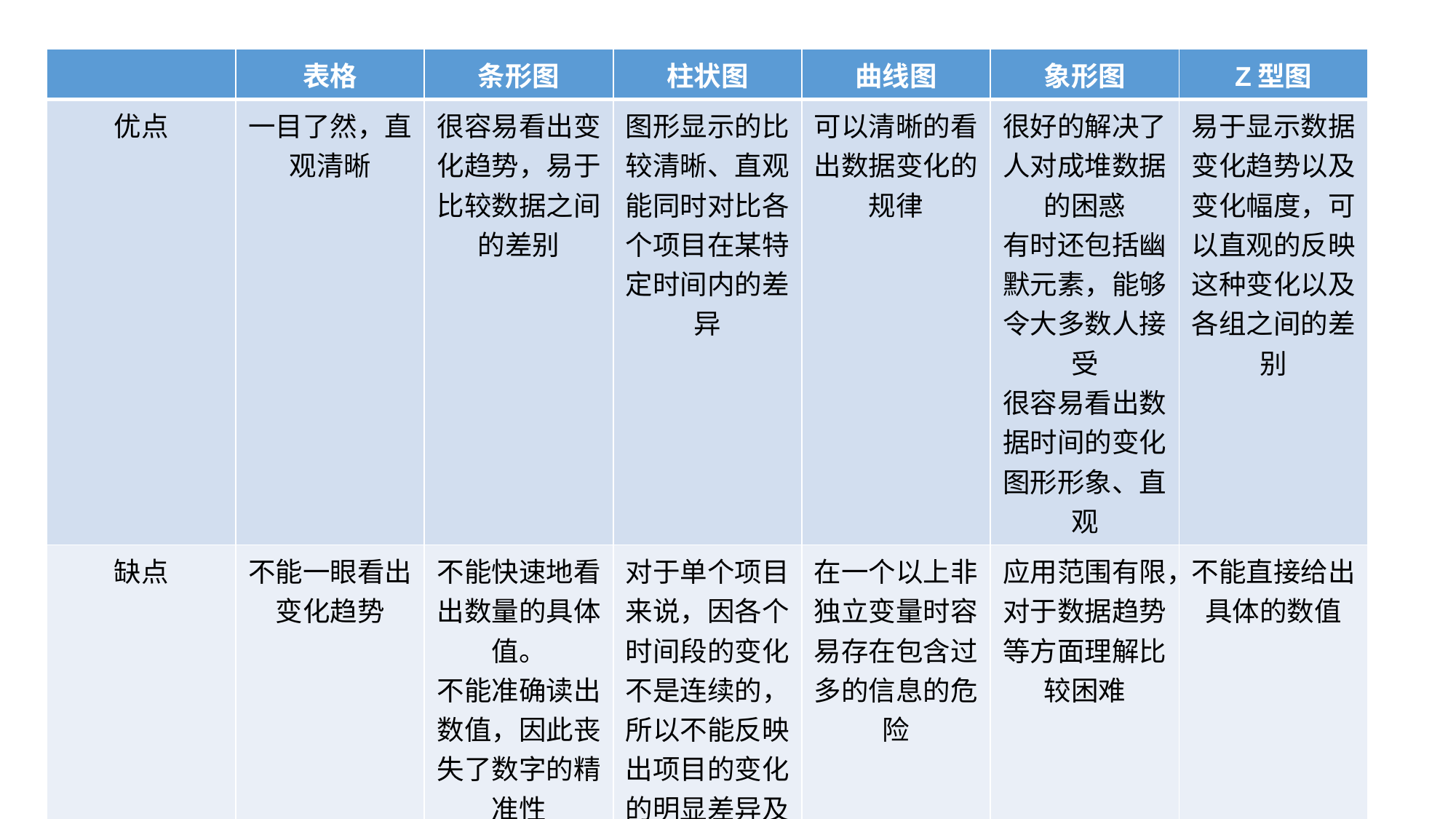

|  | 表格 | 条形图 | 柱状图 | 曲线图 | 象形图 | Z型图 |
| --- | --- | --- | --- | --- | --- | --- |
| 优点 | 一目了然，直观清晰 | 很容易看出变化趋势，易于比较数据之间的差别 | 图形显示的比较清晰、直观 能同时对比各个项目在某特定时间内的差异 | 可以清晰的看出数据变化的规律 | 很好的解决了人对成堆数据的困惑 有时还包括幽默元素，能够令大多数人接受 很容易看出数据时间的变化 图形形象、直观 | 易于显示数据变化趋势以及变化幅度，可以直观的反映这种变化以及各组之间的差别 |
| 缺点 | 不能一眼看出变化趋势 | 不能快速地看出数量的具体值。 不能准确读出数值，因此丧失了数字的精准性 数据的总值也没有在图中显示出来 | 对于单个项目来说，因各个时间段的变化不是连续的，所以不能反映出项目的变化的明显差异及变化规律 | 在一个以上非独立变量时容易存在包含过多的信息的危险 | 应用范围有限，对于数据趋势等方面理解比较困难 | 不能直接给出具体的数值 |